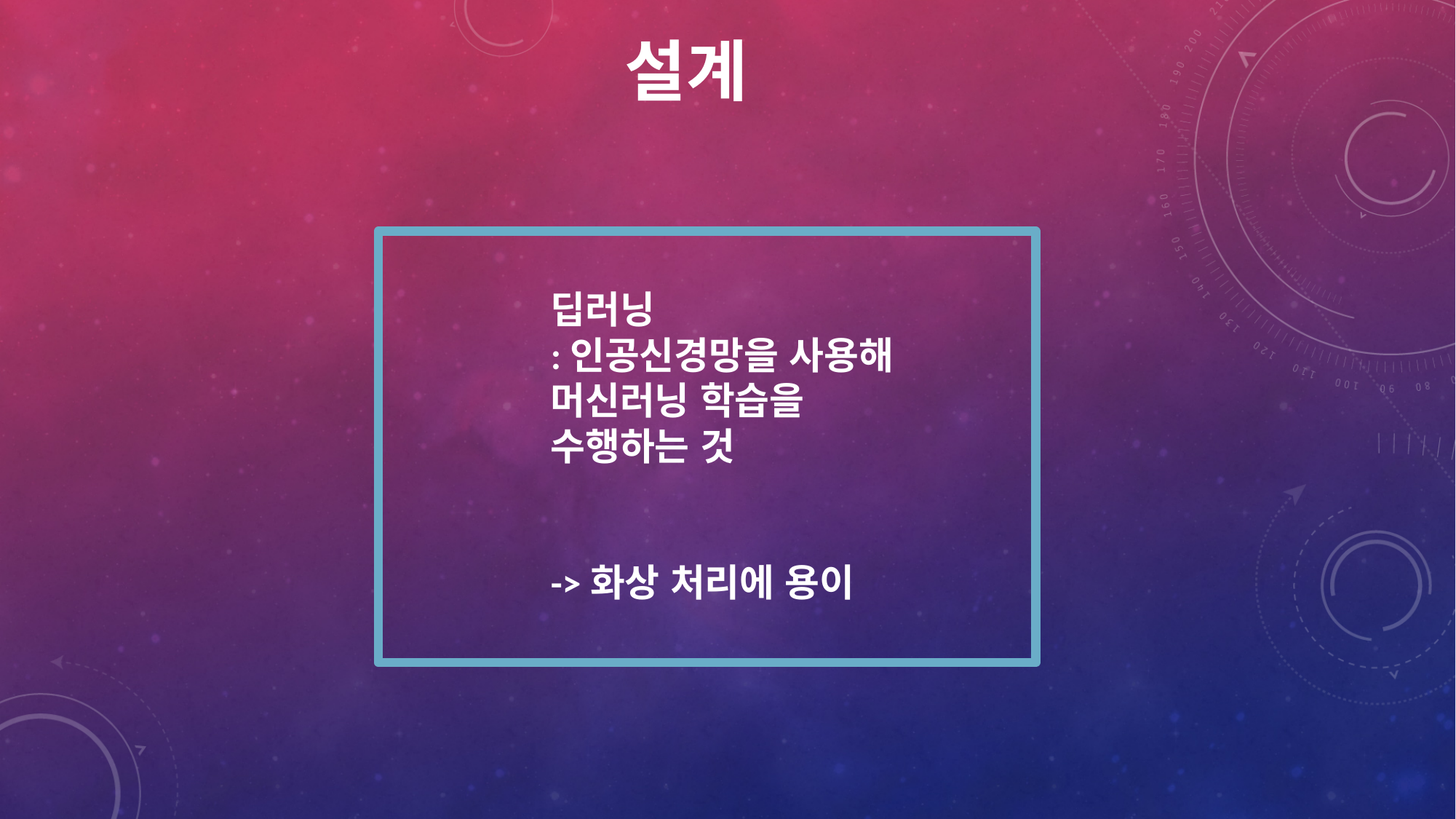

# 설계

딥러닝
:인공신경망을 사용해 머신러닝 학습을 수행하는 것

->화상 처리에 용이